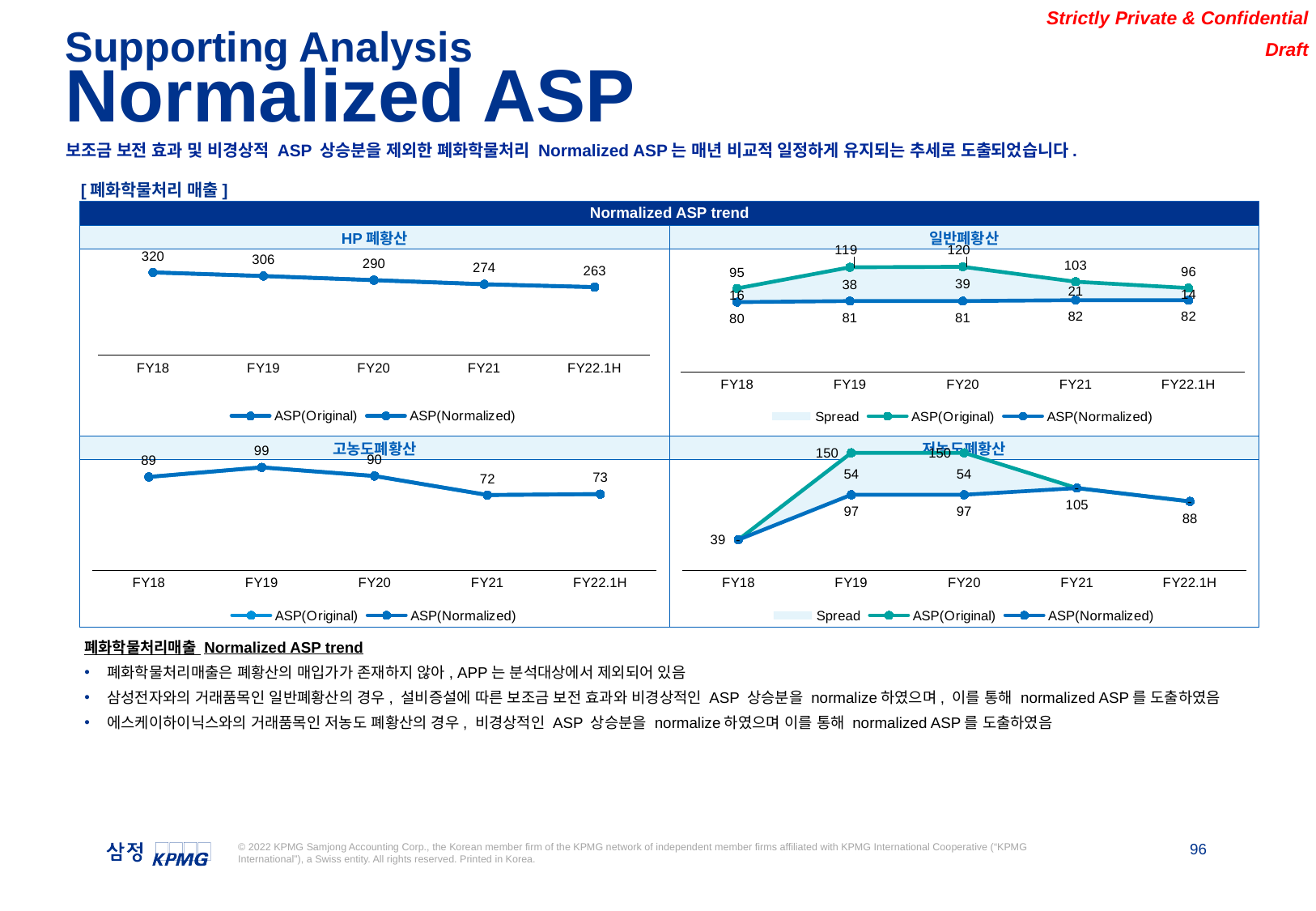

Supporting Analysis
Normalized ASP
보조금 보전 효과 및 비경상적 ASP 상승분을 제외한 폐화학물처리 Normalized ASP는 매년 비교적 일정하게 유지되는 추세로 도출되었습니다.
[폐화학물처리 매출]
| Normalized ASP trend |  |
| --- | --- |
| HP폐황산 | 일반폐황산 |
|  |  |
| 고농도폐황산 | 저농도폐황산 |
|  |  |

### Chart

| Category | ASP(Original) | ASP(Normalized) |
|---|---|---|

### Chart

| Category | Hidden | Spread | ASP(Original) | ASP(Normalized) |
|---|---|---|---|---|
| FY18 | 79.80709155539721 | 15.562771156041748 | 95.36986271143896 | 79.80709155539721 |
| FY19 | 81.0 | 38.491456984192794 | 119.4914569841928 | 81.0 |
| FY20 | 81.0 | 39.0 | 120.0 | 81.0 |
| FY21 | 82.0 | 21.0 | 103.0 | 82.0 |
| FY22.1H | 82.0 | 13.88780807749552 | 95.88780807749552 | 82.0 |

### Chart

| Category | ASP(Original) | ASP(Normalized) |
|---|---|---|

### Chart

| Category | Hidden | Spread | ASP(Original) | ASP(Normalized) |
|---|---|---|---|---|
| FY18 | 39.1108910338671 | 0.0 | 39.1108910338671 | 39.1108910338671 |
| FY19 | 96.5 | 53.5 | 150.0 | 96.5 |
| FY20 | 96.5 | 53.5 | 150.0 | 96.5 |
| FY21 | 105.0 | 0.0 | 105.0 | 105.0 |
| FY22.1H | 88.0 | 0.0 | 88.0 | 88.0 |
폐화학물처리매출 Normalized ASP trend
폐화학물처리매출은 폐황산의 매입가가 존재하지 않아, APP는 분석대상에서 제외되어 있음
삼성전자와의 거래품목인 일반폐황산의 경우, 설비증설에 따른 보조금 보전 효과와 비경상적인 ASP 상승분을 normalize하였으며, 이를 통해 normalized ASP를 도출하였음
에스케이하이닉스와의 거래품목인 저농도 폐황산의 경우, 비경상적인 ASP 상승분을 normalize하였으며 이를 통해 normalized ASP를 도출하였음